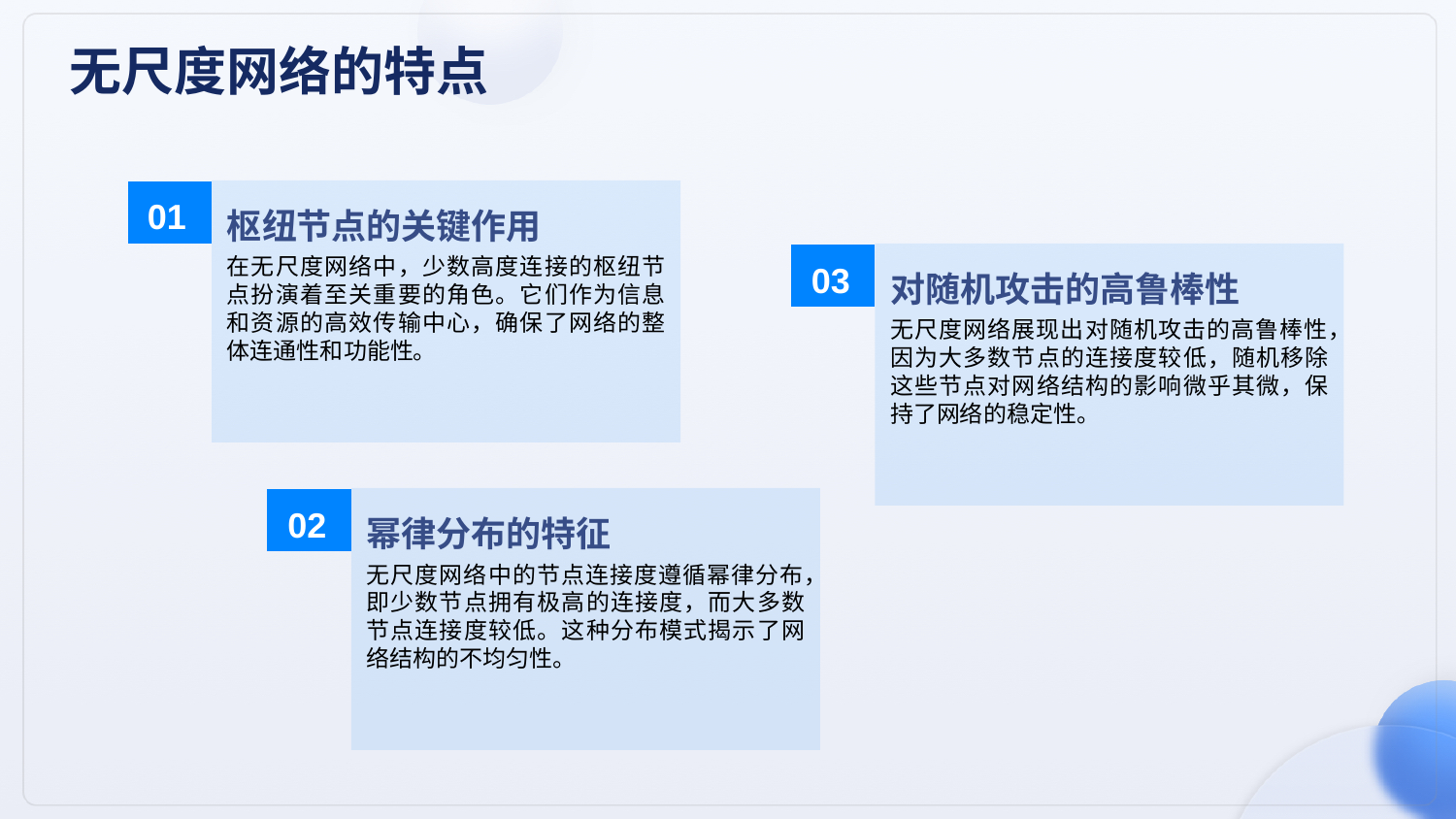

无尺度网络的特点
01

枢纽节点的关键作用
在无尺度网络中，少数高度连接的枢纽节点扮演着至关重要的角色。它们作为信息和资源的高效传输中心，确保了网络的整体连通性和功能性。
03

对随机攻击的高鲁棒性
无尺度网络展现出对随机攻击的高鲁棒性，因为大多数节点的连接度较低，随机移除这些节点对网络结构的影响微乎其微，保持了网络的稳定性。
02

幂律分布的特征
无尺度网络中的节点连接度遵循幂律分布，即少数节点拥有极高的连接度，而大多数节点连接度较低。这种分布模式揭示了网络结构的不均匀性。